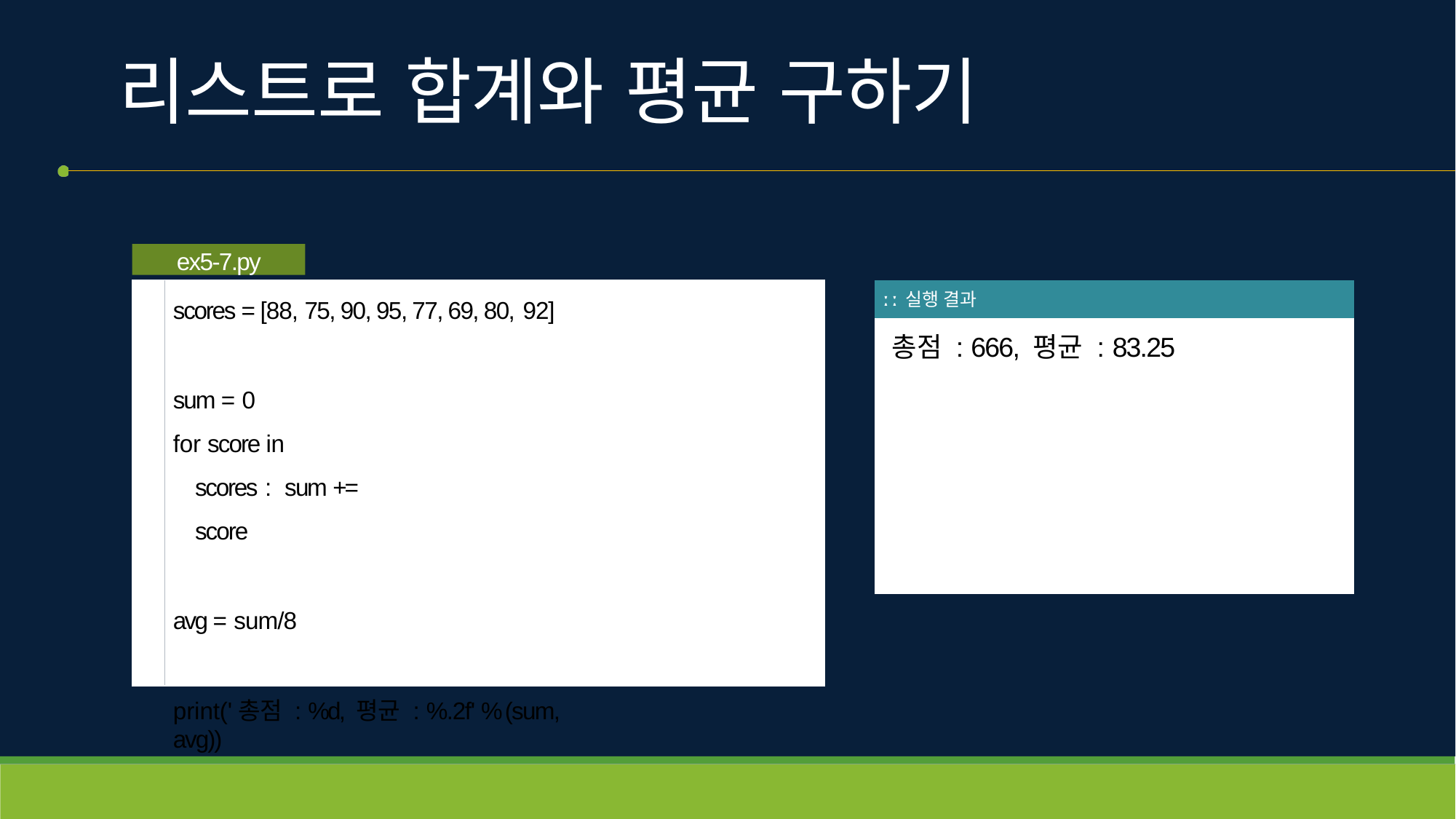

# 리스트로 합계와 평균 구하기

ex5-7.py

| ː ː 실행 결과 |
| --- |
| 총점 : 666, 평균 : 83.25 |

scores = [88, 75, 90, 95, 77, 69, 80, 92]

sum = 0
for score in scores :  sum += score

avg = sum/8

print('총점 : %d, 평균 : %.2f' % (sum, avg))